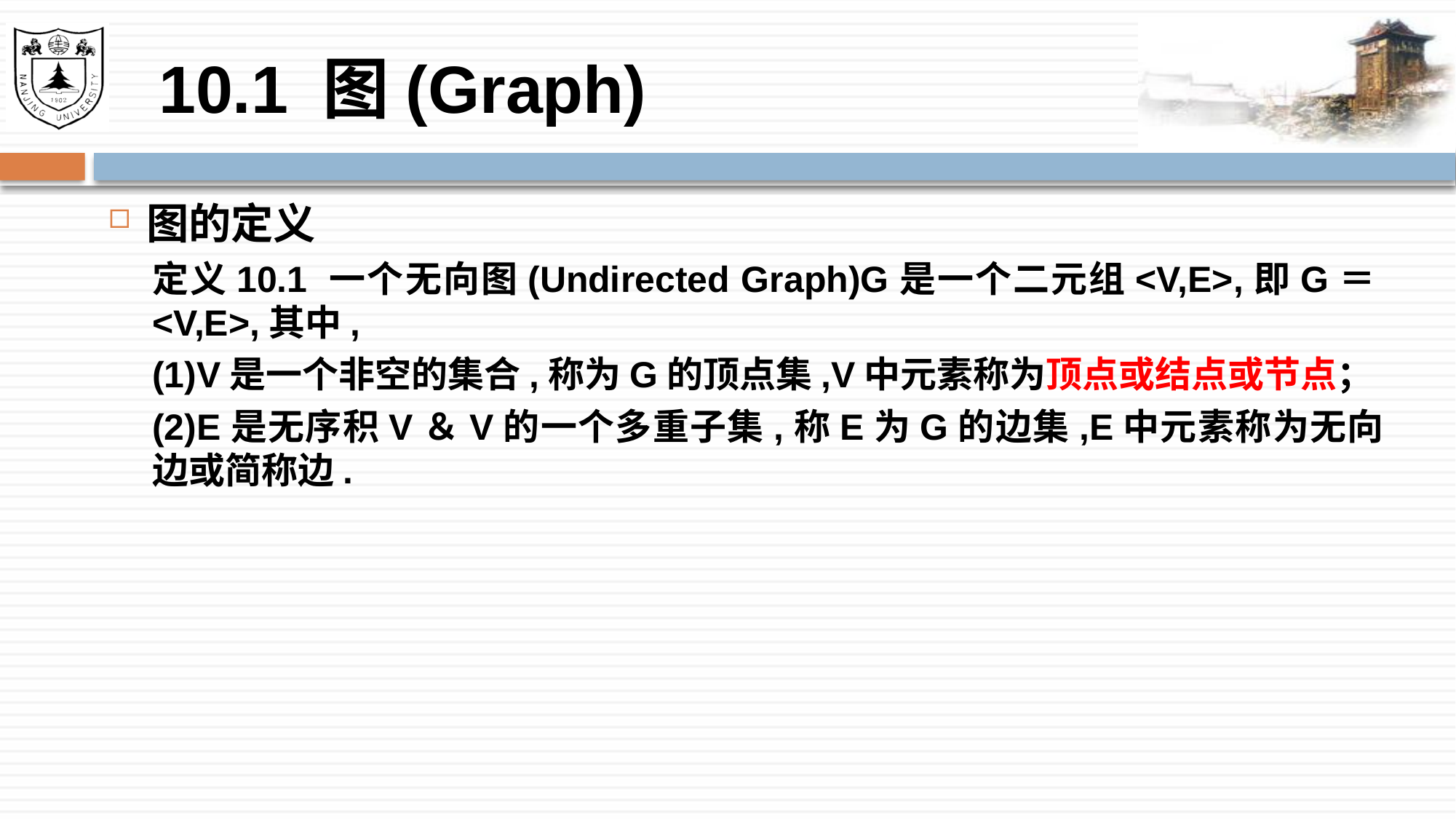

# 10.1 图(Graph)
图的定义
定义10.1 一个无向图(Undirected Graph)G是一个二元组<V,E>,即G＝<V,E>,其中,
(1)V是一个非空的集合,称为G的顶点集,V中元素称为顶点或结点或节点；
(2)E是无序积V＆V的一个多重子集,称E为G的边集,E中元素称为无向边或简称边.